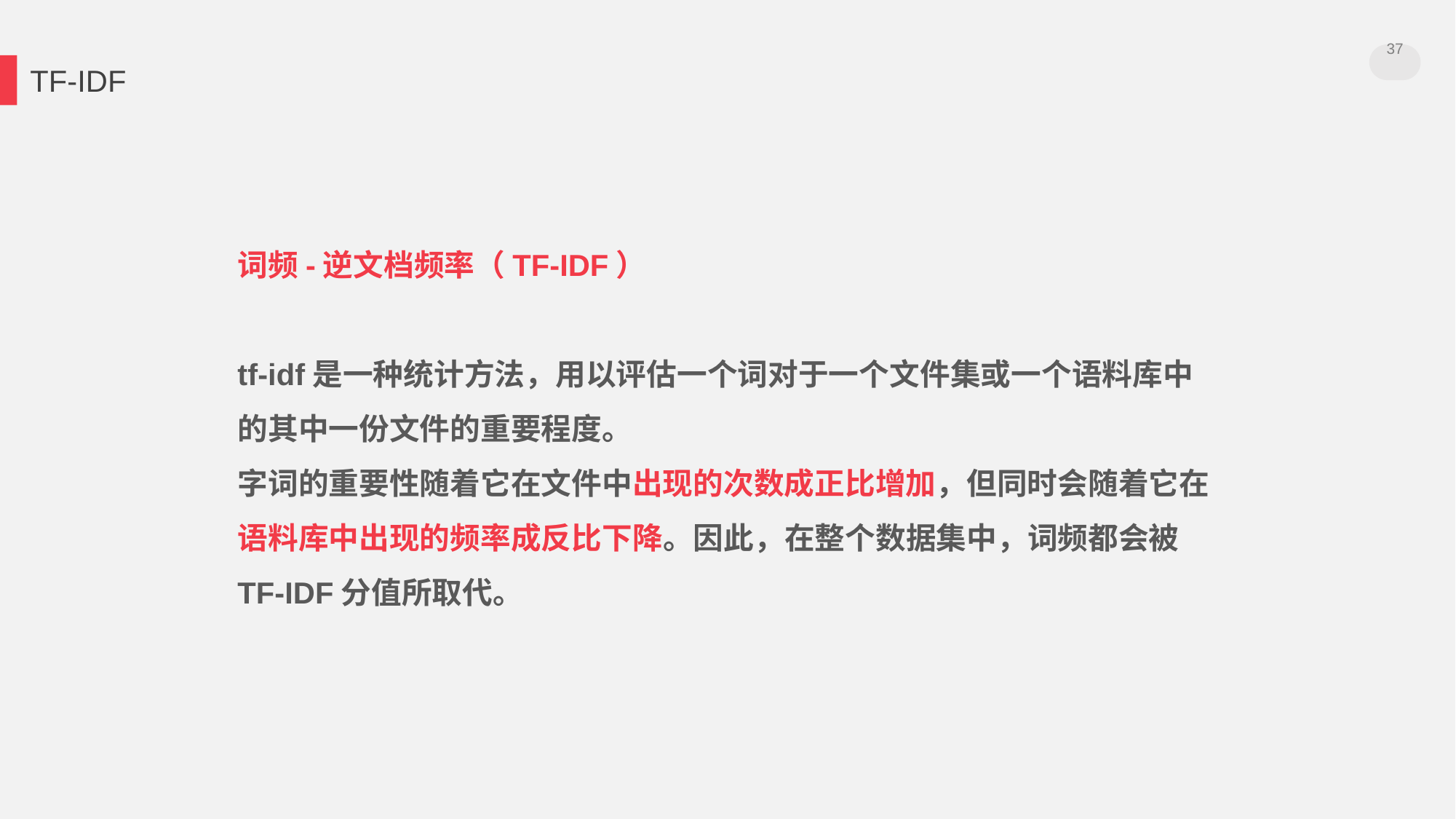

37
TF-IDF
词频-逆文档频率（TF-IDF）

tf-idf是一种统计方法，用以评估一个词对于一个文件集或一个语料库中的其中一份文件的重要程度。
字词的重要性随着它在文件中出现的次数成正比增加，但同时会随着它在语料库中出现的频率成反比下降。因此，在整个数据集中，词频都会被TF-IDF分值所取代。